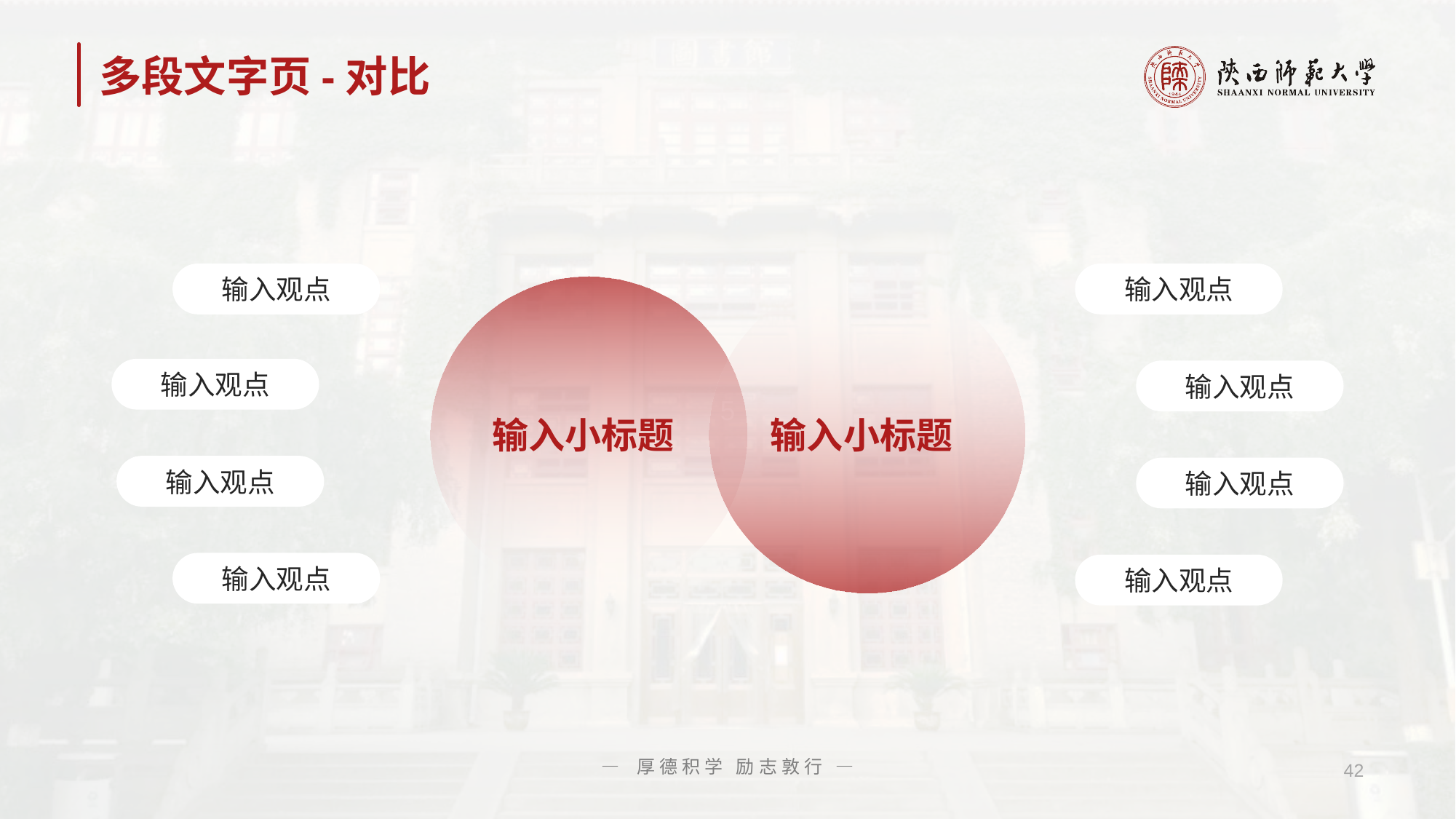

# 多段文字页-对比

输入观点
输入观点

输入观点
输入观点
输入小标题
输入小标题
输入观点
输入观点
输入观点
输入观点
— 厚德积学 励志敦行 —
42